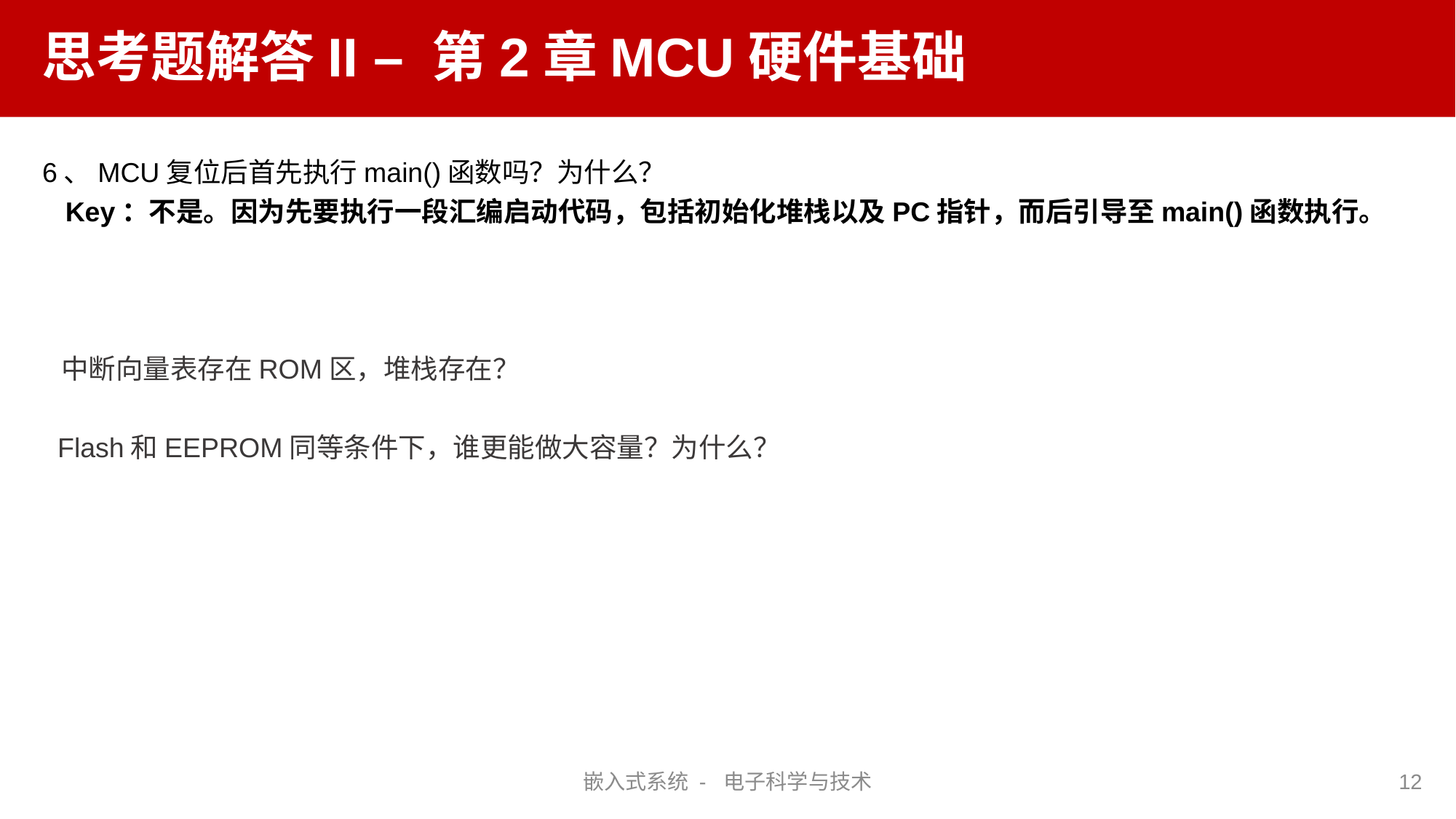

# 思考题解答II – 第2章MCU硬件基础
6、MCU复位后首先执行main()函数吗？为什么？
   Key：不是。因为先要执行一段汇编启动代码，包括初始化堆栈以及PC指针，而后引导至main()函数执行。

  中断向量表存在ROM区，堆栈存在？

  Flash和EEPROM同等条件下，谁更能做大容量？为什么？

嵌入式系统 -  电子科学与技术
12